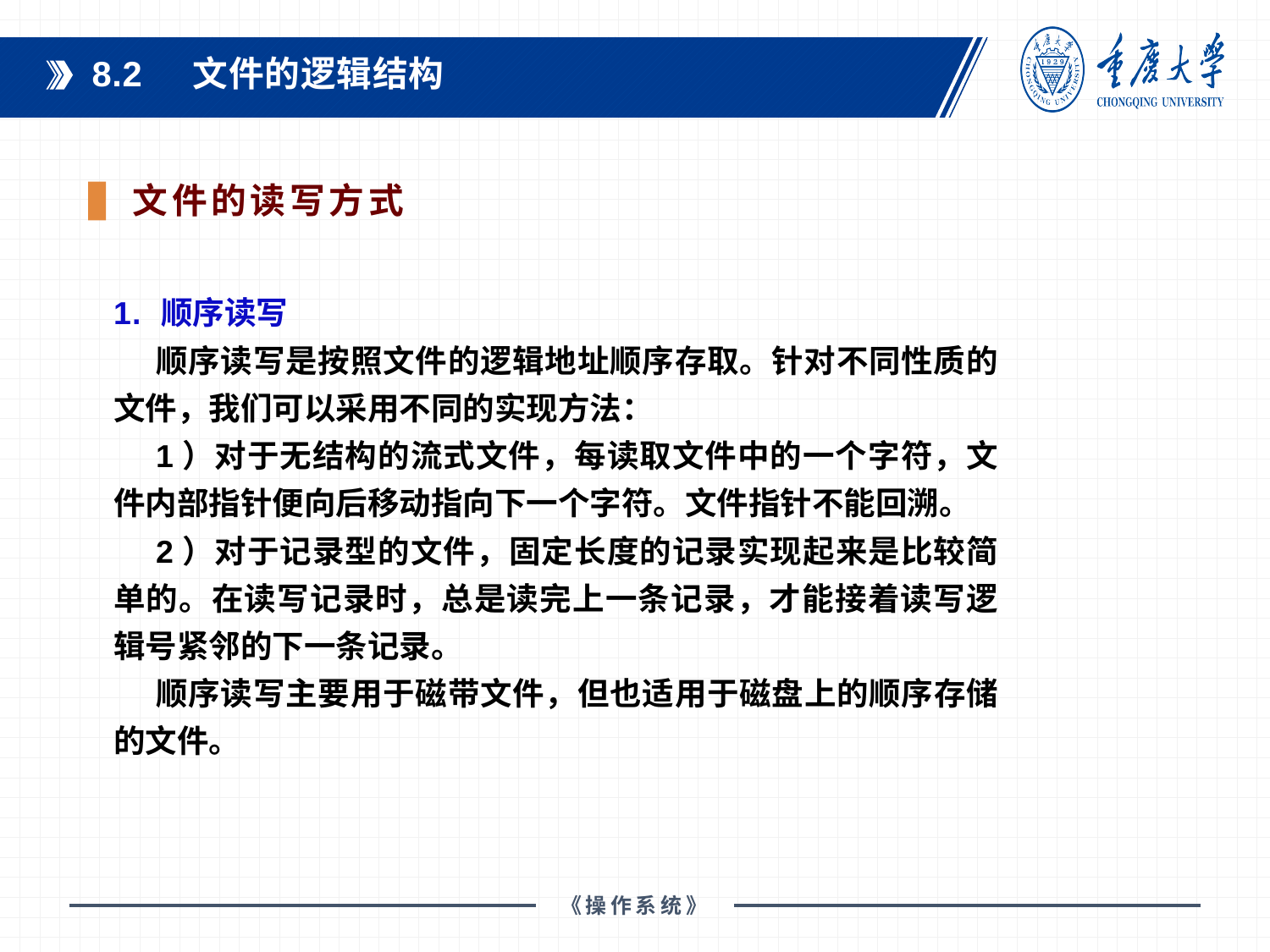

8.2    文件的逻辑结构
文件的读写方式

顺序读写
顺序读写是按照文件的逻辑地址顺序存取。针对不同性质的文件，我们可以采用不同的实现方法：
1）对于无结构的流式文件，每读取文件中的一个字符，文件内部指针便向后移动指向下一个字符。文件指针不能回溯。
2）对于记录型的文件，固定长度的记录实现起来是比较简单的。在读写记录时，总是读完上一条记录，才能接着读写逻辑号紧邻的下一条记录。
顺序读写主要用于磁带文件，但也适用于磁盘上的顺序存储的文件。